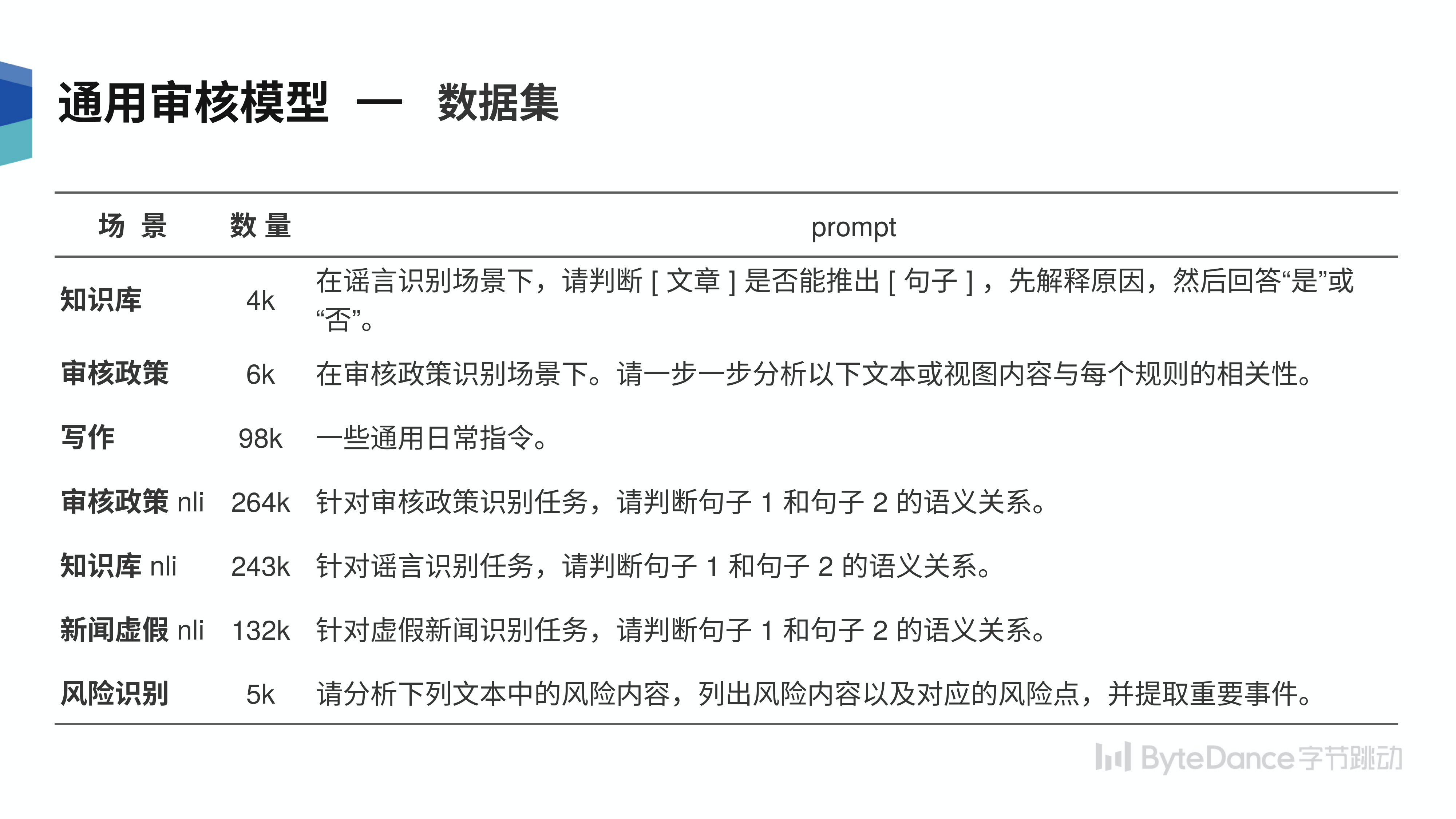

数据集
通用审核模型
| 场 景 | 数 量 | prompt |
| --- | --- | --- |
| 知识库 | 4k | 在谣言识别场景下，请判断[文章]是否能推出[句子]，先解释原因，然后回答“是”或“否”。 |
| 审核政策 | 6k | 在审核政策识别场景下。请一步一步分析以下文本或视图内容与每个规则的相关性。 |
| 写作 | 98k | 一些通用日常指令。 |
| 审核政策nli | 264k | 针对审核政策识别任务，请判断句子1和句子2的语义关系。 |
| 知识库nli | 243k | 针对谣言识别任务，请判断句子1和句子2的语义关系。 |
| 新闻虚假nli | 132k | 针对虚假新闻识别任务，请判断句子1和句子2的语义关系。 |
| 风险识别 | 5k | 请分析下列文本中的风险内容，列出风险内容以及对应的风险点，并提取重要事件。 |